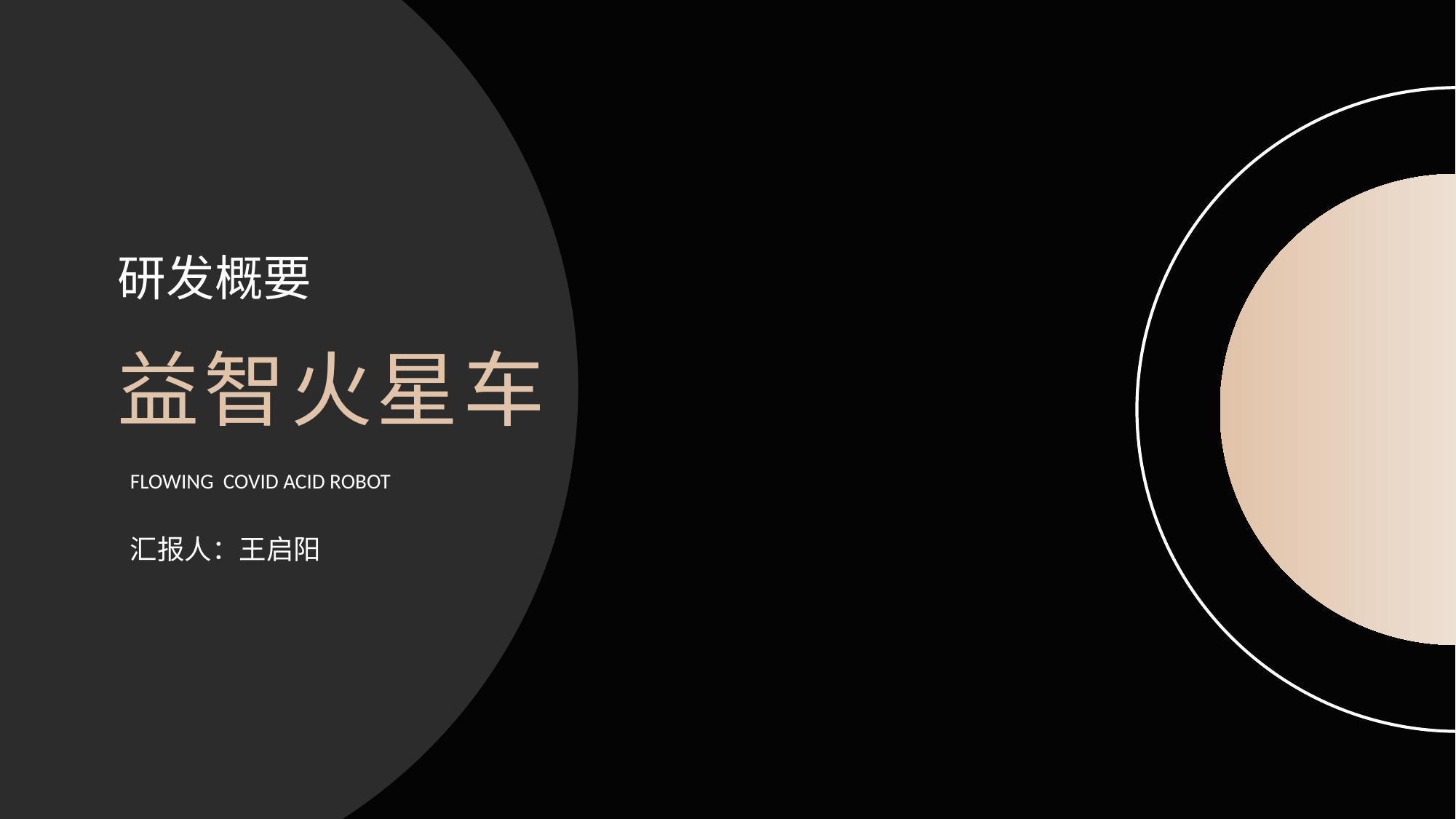

研发概要
益智火星车
FLOWING  COVID ACID ROBOT
汇报人：王启阳